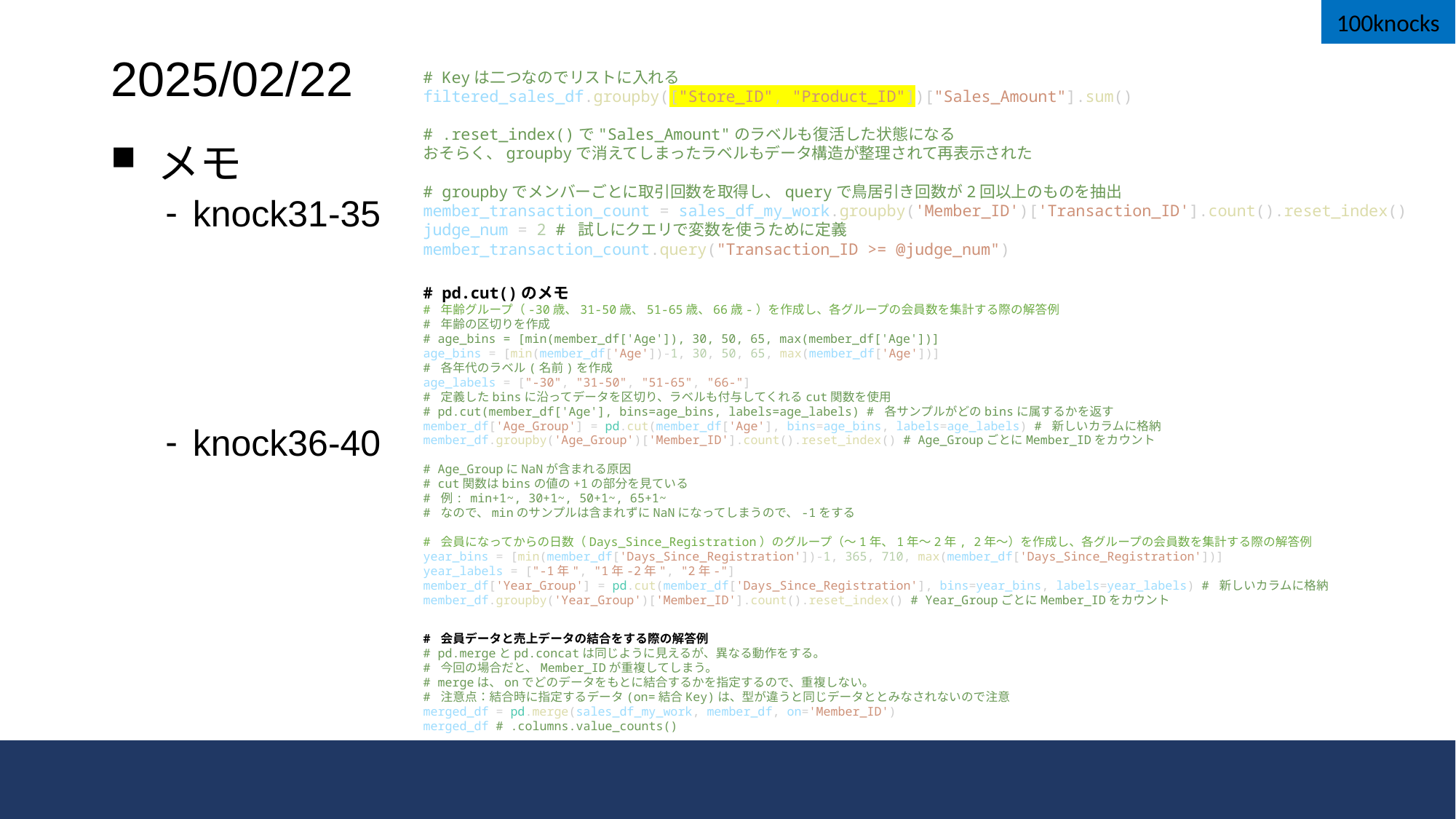

100knocks
# 2025/02/22
# Keyは二つなのでリストに入れる
filtered_sales_df.groupby(["Store_ID", "Product_ID"])["Sales_Amount"].sum()

# .reset_index()で"Sales_Amount"のラベルも復活した状態になる
おそらく、groupbyで消えてしまったラベルもデータ構造が整理されて再表示された

# groupbyでメンバーごとに取引回数を取得し、queryで鳥居引き回数が2回以上のものを抽出
member_transaction_count = sales_df_my_work.groupby('Member_ID')['Transaction_ID'].count().reset_index()
judge_num = 2 # 試しにクエリで変数を使うために定義
member_transaction_count.query("Transaction_ID >= @judge_num")
 メモ
knock31-35

knock36-40

# pd.cut()のメモ
# 年齢グループ（-30歳、31-50歳、51-65歳、66歳-）を作成し、各グループの会員数を集計する際の解答例
# 年齢の区切りを作成
# age_bins = [min(member_df['Age']), 30, 50, 65, max(member_df['Age'])]
age_bins = [min(member_df['Age'])-1, 30, 50, 65, max(member_df['Age'])]
# 各年代のラベル(名前)を作成
age_labels = ["-30", "31-50", "51-65", "66-"]
# 定義したbinsに沿ってデータを区切り、ラベルも付与してくれるcut関数を使用
# pd.cut(member_df['Age'], bins=age_bins, labels=age_labels) # 各サンプルがどのbinsに属するかを返す
member_df['Age_Group'] = pd.cut(member_df['Age'], bins=age_bins, labels=age_labels) # 新しいカラムに格納
member_df.groupby('Age_Group')['Member_ID'].count().reset_index() # Age_GroupごとにMember_IDをカウント
# Age_GroupにNaNが含まれる原因
# cut関数はbinsの値の+1の部分を見ている
# 例: min+1~, 30+1~, 50+1~, 65+1~
# なので、minのサンプルは含まれずにNaNになってしまうので、-1をする

# 会員になってからの日数（Days_Since_Registration）のグループ（〜1年、1年〜2年, 2年〜）を作成し、各グループの会員数を集計する際の解答例
year_bins = [min(member_df['Days_Since_Registration'])-1, 365, 710, max(member_df['Days_Since_Registration'])]
year_labels = ["-1年", "1年-2年", "2年-"]
member_df['Year_Group'] = pd.cut(member_df['Days_Since_Registration'], bins=year_bins, labels=year_labels) # 新しいカラムに格納
member_df.groupby('Year_Group')['Member_ID'].count().reset_index() # Year_GroupごとにMember_IDをカウント
# 会員データと売上データの結合をする際の解答例
# pd.mergeとpd.concatは同じように見えるが、異なる動作をする。
# 今回の場合だと、Member_IDが重複してしまう。
# mergeは、onでどのデータをもとに結合するかを指定するので、重複しない。
# 注意点：結合時に指定するデータ(on=結合Key)は、型が違うと同じデータととみなされないので注意
merged_df = pd.merge(sales_df_my_work, member_df, on='Member_ID')
merged_df # .columns.value_counts()